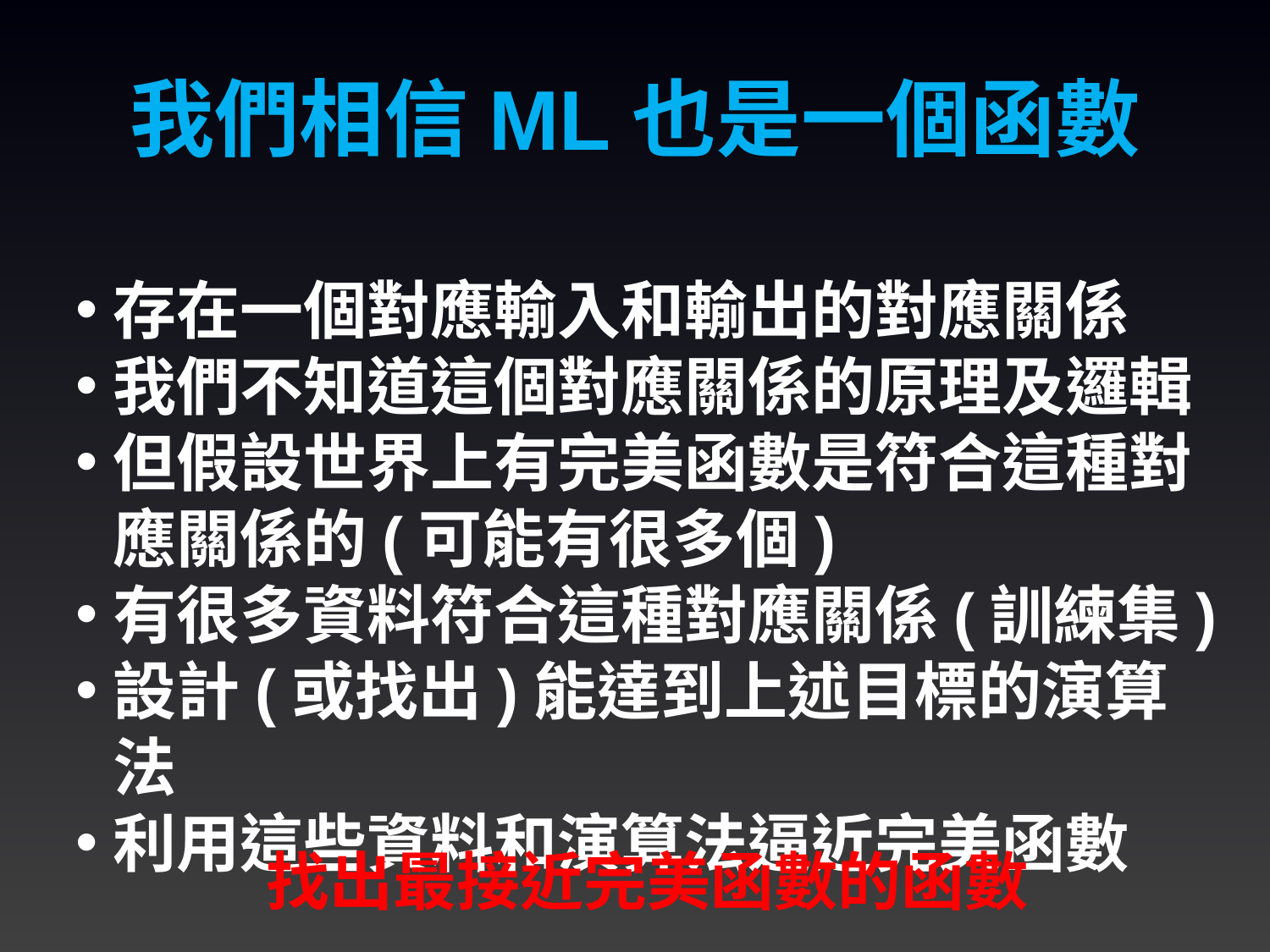

我們相信ML也是一個函數
存在一個對應輸入和輸出的對應關係
我們不知道這個對應關係的原理及邏輯
但假設世界上有完美函數是符合這種對應關係的(可能有很多個)
有很多資料符合這種對應關係(訓練集)
設計(或找出)能達到上述目標的演算法
利用這些資料和演算法逼近完美函數
找出最接近完美函數的函數